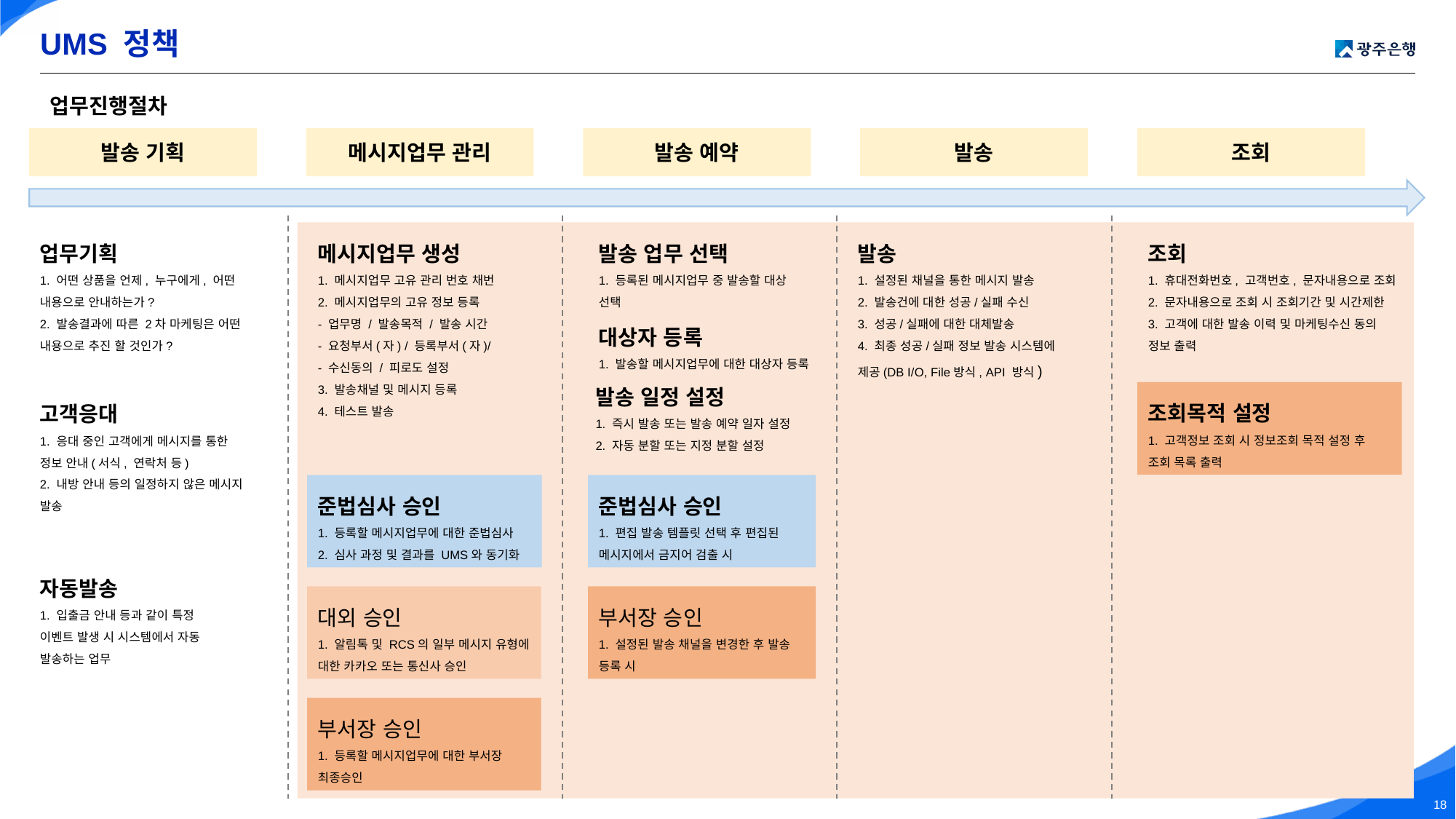

UMS 정책
업무진행절차
발송 기획
메시지업무 관리
발송 예약
발송
조회

업무기획
1. 어떤 상품을 언제, 누구에게, 어떤 내용으로 안내하는가?
2. 발송결과에 따른 2차 마케팅은 어떤 내용으로 추진 할 것인가?
메시지업무 생성
1. 메시지업무 고유 관리 번호 채번
2. 메시지업무의 고유 정보 등록
- 업무명 / 발송목적 / 발송 시간
- 요청부서(자) / 등록부서(자)/
- 수신동의 / 피로도 설정
3. 발송채널 및 메시지 등록
4. 테스트 발송
발송 업무 선택
1. 등록된 메시지업무 중 발송할 대상 선택
발송
1. 설정된 채널을 통한 메시지 발송
2. 발송건에 대한 성공/실패 수신
3. 성공/실패에 대한 대체발송
4. 최종 성공/실패 정보 발송 시스템에 제공(DB I/O, File방식, API 방식)
조회
1. 휴대전화번호, 고객번호, 문자내용으로 조회
2. 문자내용으로 조회 시 조회기간 및 시간제한
3. 고객에 대한 발송 이력 및 마케팅수신 동의 정보 출력

대상자 등록
1. 발송할 메시지업무에 대한 대상자 등록
발송 일정 설정
1. 즉시 발송 또는 발송 예약 일자 설정
2. 자동 분할 또는 지정 분할 설정
조회목적 설정
1. 고객정보 조회 시 정보조회 목적 설정 후 조회 목록 출력
고객응대
1. 응대 중인 고객에게 메시지를 통한 정보 안내(서식, 연락처 등)
2. 내방 안내 등의 일정하지 않은 메시지 발송
준법심사 승인
1. 등록할 메시지업무에 대한 준법심사
2. 심사 과정 및 결과를 UMS와 동기화
준법심사 승인
1. 편집 발송 템플릿 선택 후 편집된 메시지에서 금지어 검출 시
자동발송
1. 입출금 안내 등과 같이 특정
이벤트 발생 시 시스템에서 자동 발송하는 업무
부서장 승인
1. 설정된 발송 채널을 변경한 후 발송 등록 시
대외 승인
1. 알림톡 및 RCS의 일부 메시지 유형에 대한 카카오 또는 통신사 승인
부서장 승인
1. 등록할 메시지업무에 대한 부서장 최종승인